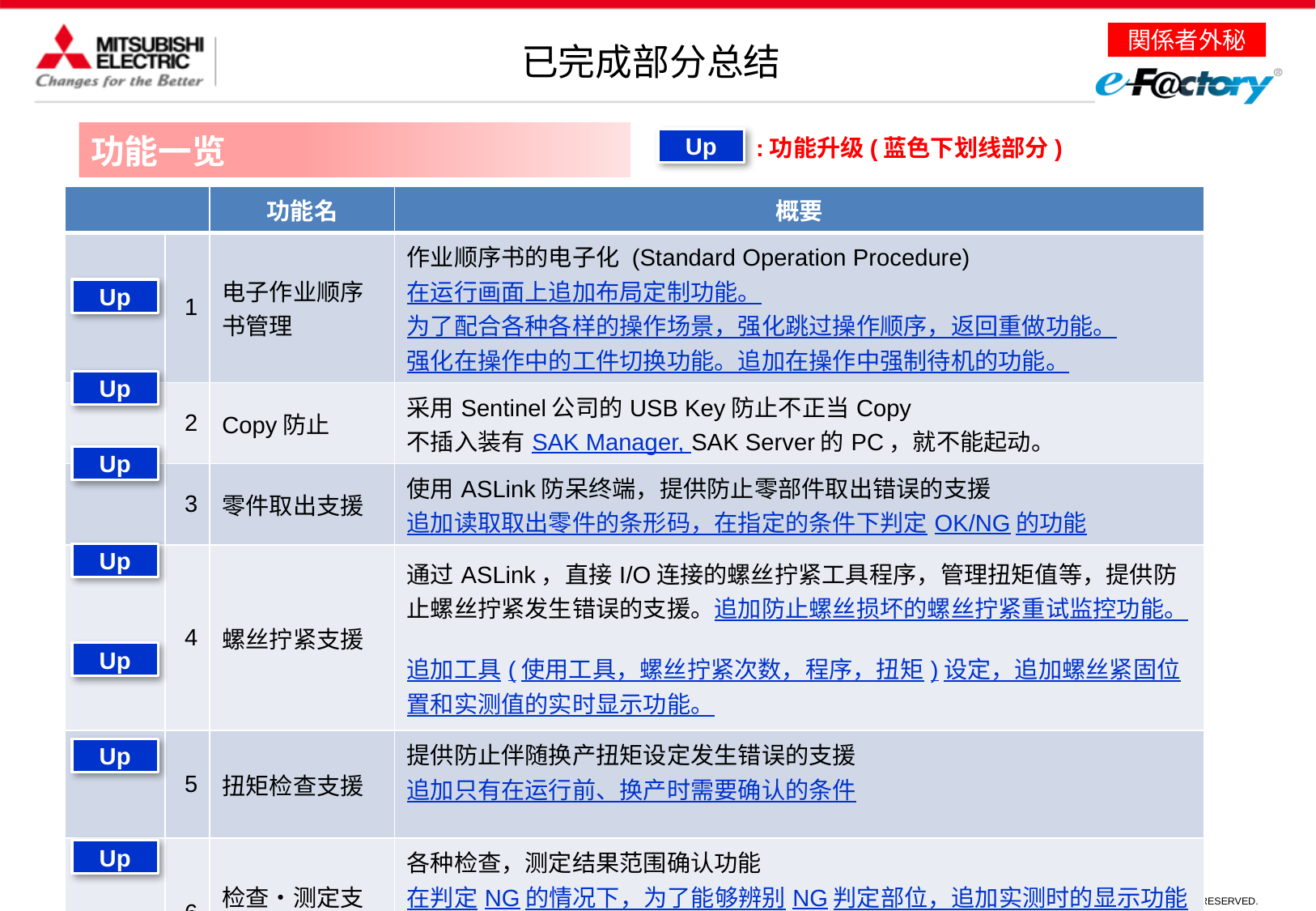

已完成部分总结
功能一览
:功能升级(蓝色下划线部分)
Up
|  |  | 功能名 | 概要 |
| --- | --- | --- | --- |
|  | 1 | 电子作业顺序书管理 | 作业顺序书的电子化 (Standard Operation Procedure) 在运行画面上追加布局定制功能。 为了配合各种各样的操作场景，强化跳过操作顺序，返回重做功能。 强化在操作中的工件切换功能。追加在操作中强制待机的功能。 |
|  | 2 | Copy防止 | 采用Sentinel公司的USB Key防止不正当Copy 不插入装有SAK Manager, SAK Server的PC，就不能起动。 |
|  | 3 | 零件取出支援 | 使用ASLink防呆终端，提供防止零部件取出错误的支援 追加读取取出零件的条形码，在指定的条件下判定OK/NG的功能 |
|  | 4 | 螺丝拧紧支援 | 通过ASLink，直接I/O连接的螺丝拧紧工具程序，管理扭矩值等，提供防止螺丝拧紧发生错误的支援。追加防止螺丝损坏的螺丝拧紧重试监控功能。 追加工具(使用工具，螺丝拧紧次数，程序，扭矩)设定，追加螺丝紧固位置和实测值的实时显示功能。 |
|  | 5 | 扭矩检查支援 | 提供防止伴随换产扭矩设定发生错误的支援 追加只有在运行前、换产时需要确认的条件 |
|  | 6 | 检查・测定支援 | 各种检查，测定结果范围确认功能 在判定NG的情况下，为了能够辨别NG判定部位，追加实测时的显示功能 在应对客户定制时，将相关检查项目进行定义化，强化电子作业顺序书的设定，追溯项目联动功能 |
|  | 7 | 零件投入支援 | 显示工作台零部件箱库存不足，对简易投入操作进行支援 追加零件投产时点亮防呆终端的警示灯功能 |
Up
Up
Up
Up
Up
Up
Up